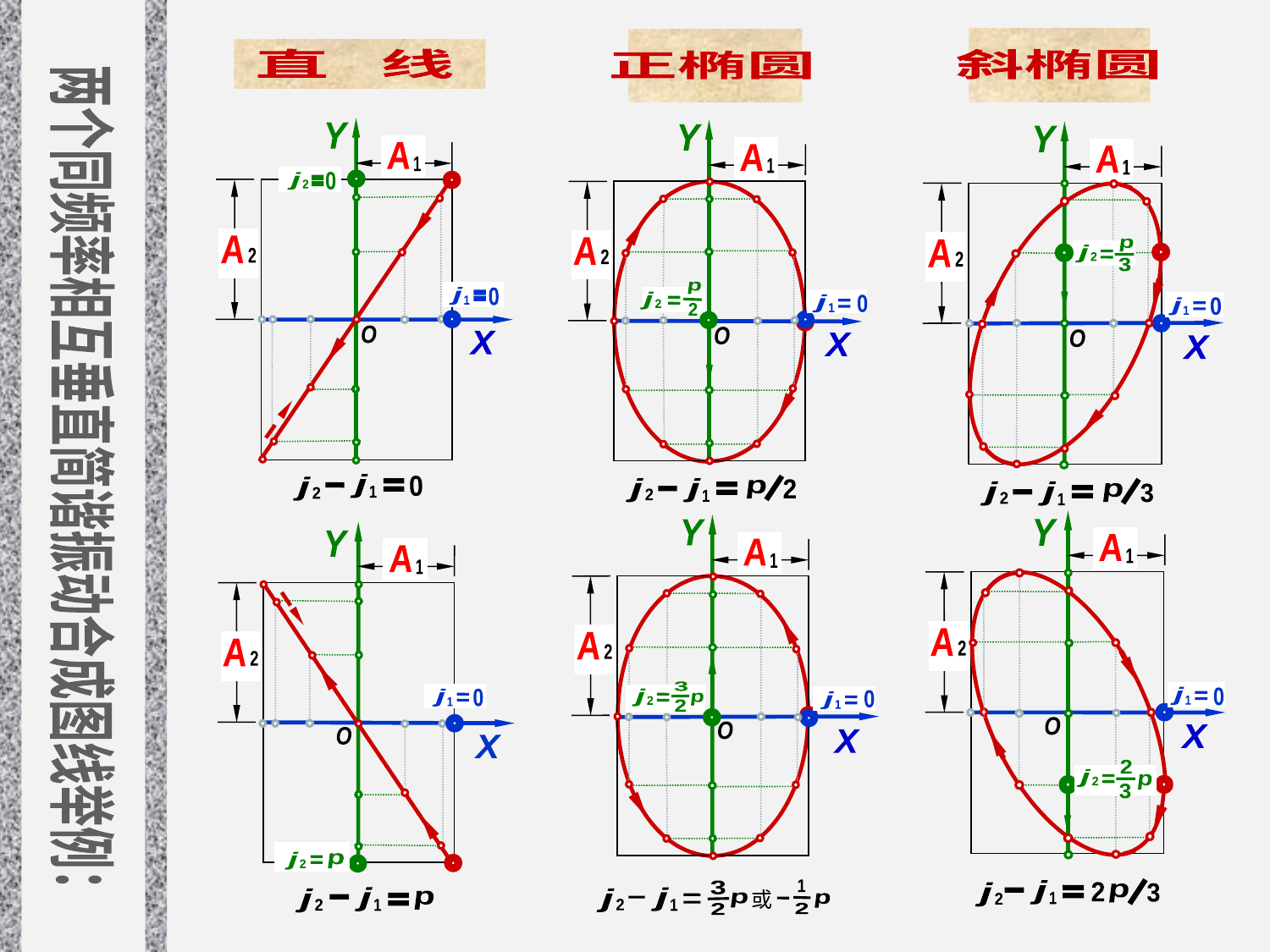

斜椭圆
斜椭圆

直   线
直   线

正椭圆
正椭圆

Y

A
1

A
2

O
X

Y

A
1

A
2

O
X

Y

A
1

A
2

O
X

0
ϕ
2

ϕ
1
0

π

ϕ
2

3

ϕ
1
0

π

ϕ
2
ϕ
1
0

2

两个同频率相互垂直简谐振动合成图线举例：
ϕ
1
0
ϕ
2

2
π
ϕ
2
ϕ
1

ϕ
2
ϕ
1
π
3

Y

A
1

A
2

O
X

Y

A
1

A
2

O
X

Y

A
1

A
2

O
X

3

ϕ
2
0
ϕ
1
π

2

ϕ
1
0

2

ϕ
2
π

3

ϕ
1
0

ϕ
2
π

1
或
3
ϕ
1
ϕ
2
π
π

2
2

ϕ
1
2
ϕ
2
3
π

ϕ
1
ϕ
2
π